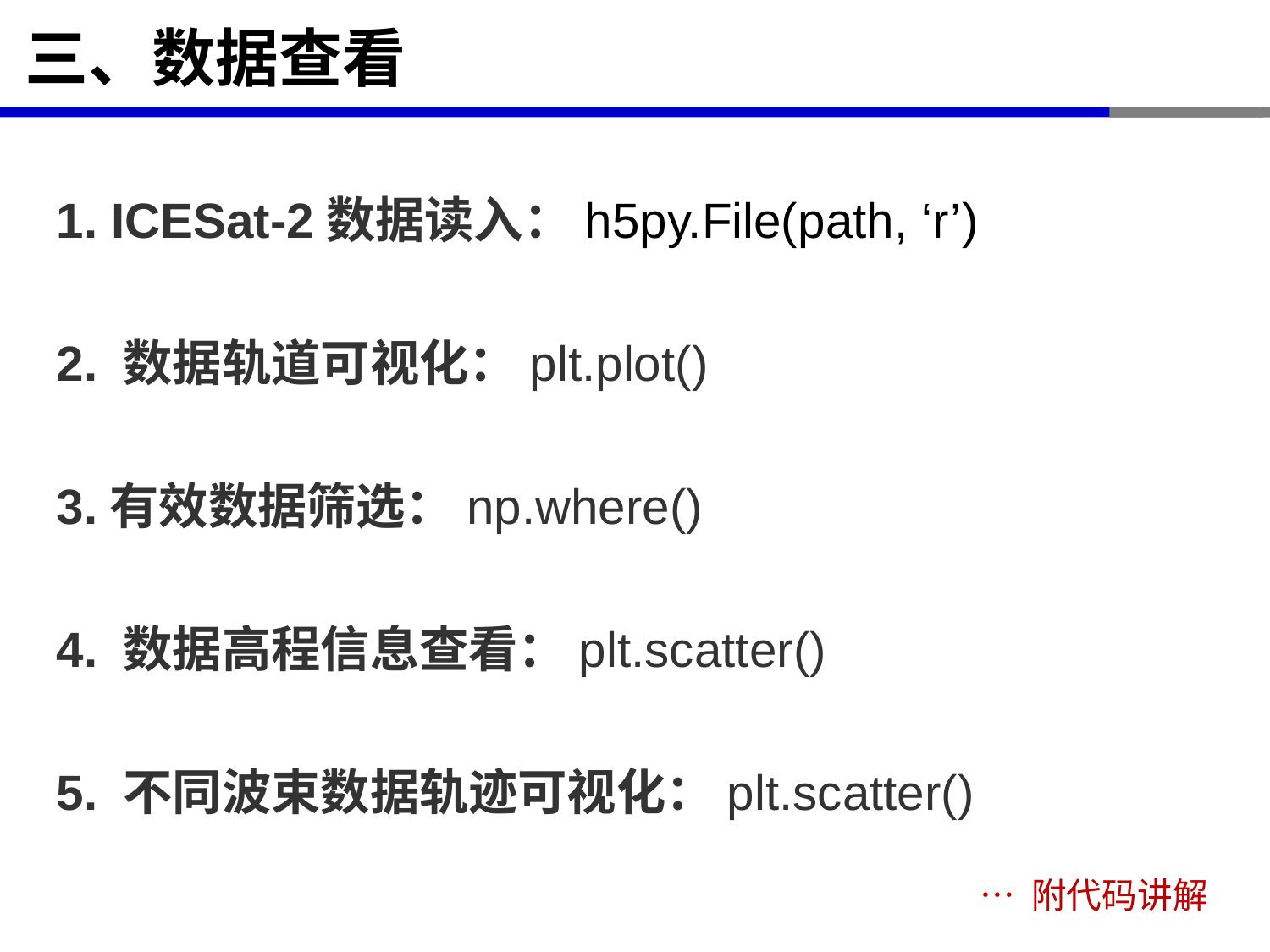

# 三、数据查看
1. ICESat-2数据读入：h5py.File(path, ‘r’)
2. 数据轨道可视化：plt.plot()
3.有效数据筛选：np.where()
4. 数据高程信息查看：plt.scatter()
5. 不同波束数据轨迹可视化：plt.scatter()
… 附代码讲解